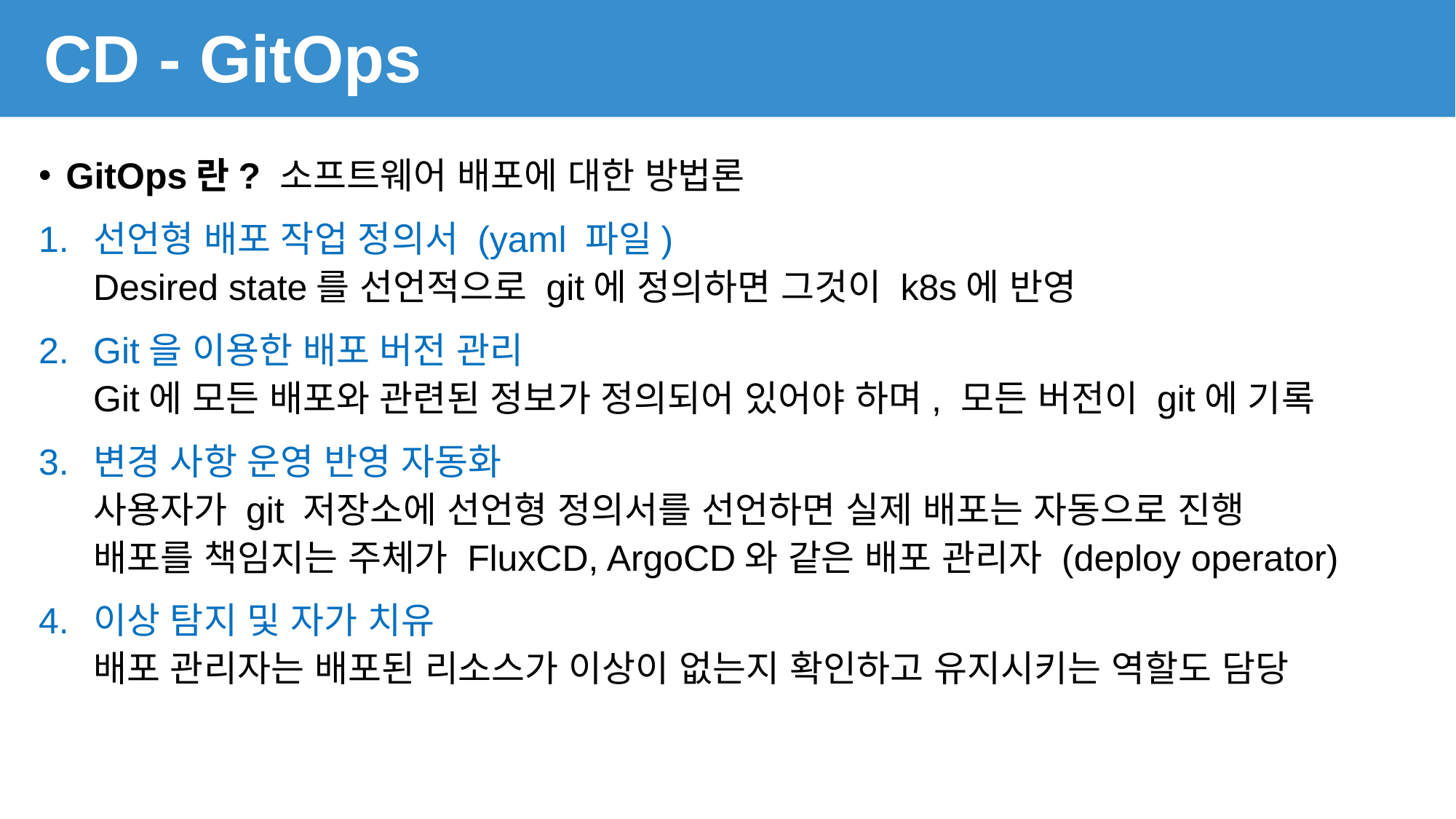

# CD - GitOps
GitOps란? 소프트웨어 배포에 대한 방법론
선언형 배포 작업 정의서 (yaml 파일)
Desired state를 선언적으로 git에 정의하면 그것이 k8s에 반영
Git을 이용한 배포 버전 관리
Git에 모든 배포와 관련된 정보가 정의되어 있어야 하며, 모든 버전이 git에 기록
변경 사항 운영 반영 자동화
사용자가 git 저장소에 선언형 정의서를 선언하면 실제 배포는 자동으로 진행
배포를 책임지는 주체가 FluxCD, ArgoCD와 같은 배포 관리자 (deploy operator)
이상 탐지 및 자가 치유
배포 관리자는 배포된 리소스가 이상이 없는지 확인하고 유지시키는 역할도 담당